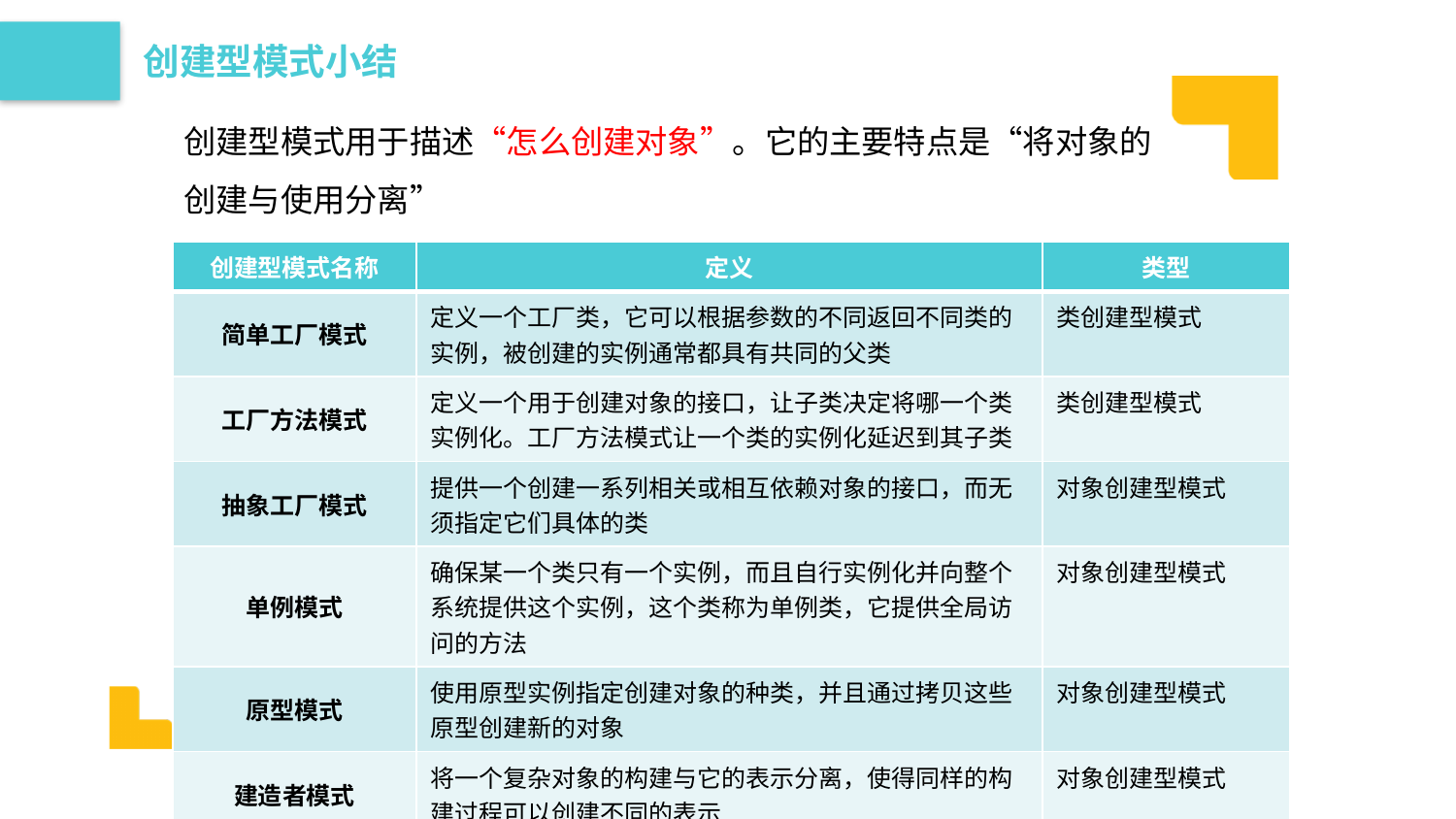

创建型模式小结
创建型模式用于描述“怎么创建对象”。它的主要特点是“将对象的创建与使用分离”
| 创建型模式名称 | 定义 | 类型 |
| --- | --- | --- |
| 简单工厂模式 | 定义一个工厂类，它可以根据参数的不同返回不同类的实例，被创建的实例通常都具有共同的父类 | 类创建型模式 |
| 工厂方法模式 | 定义一个用于创建对象的接口，让子类决定将哪一个类实例化。工厂方法模式让一个类的实例化延迟到其子类 | 类创建型模式 |
| 抽象工厂模式 | 提供一个创建一系列相关或相互依赖对象的接口，而无须指定它们具体的类 | 对象创建型模式 |
| 单例模式 | 确保某一个类只有一个实例，而且自行实例化并向整个系统提供这个实例，这个类称为单例类，它提供全局访问的方法 | 对象创建型模式 |
| 原型模式 | 使用原型实例指定创建对象的种类，并且通过拷贝这些原型创建新的对象 | 对象创建型模式 |
| 建造者模式 | 将一个复杂对象的构建与它的表示分离，使得同样的构建过程可以创建不同的表示 | 对象创建型模式 |